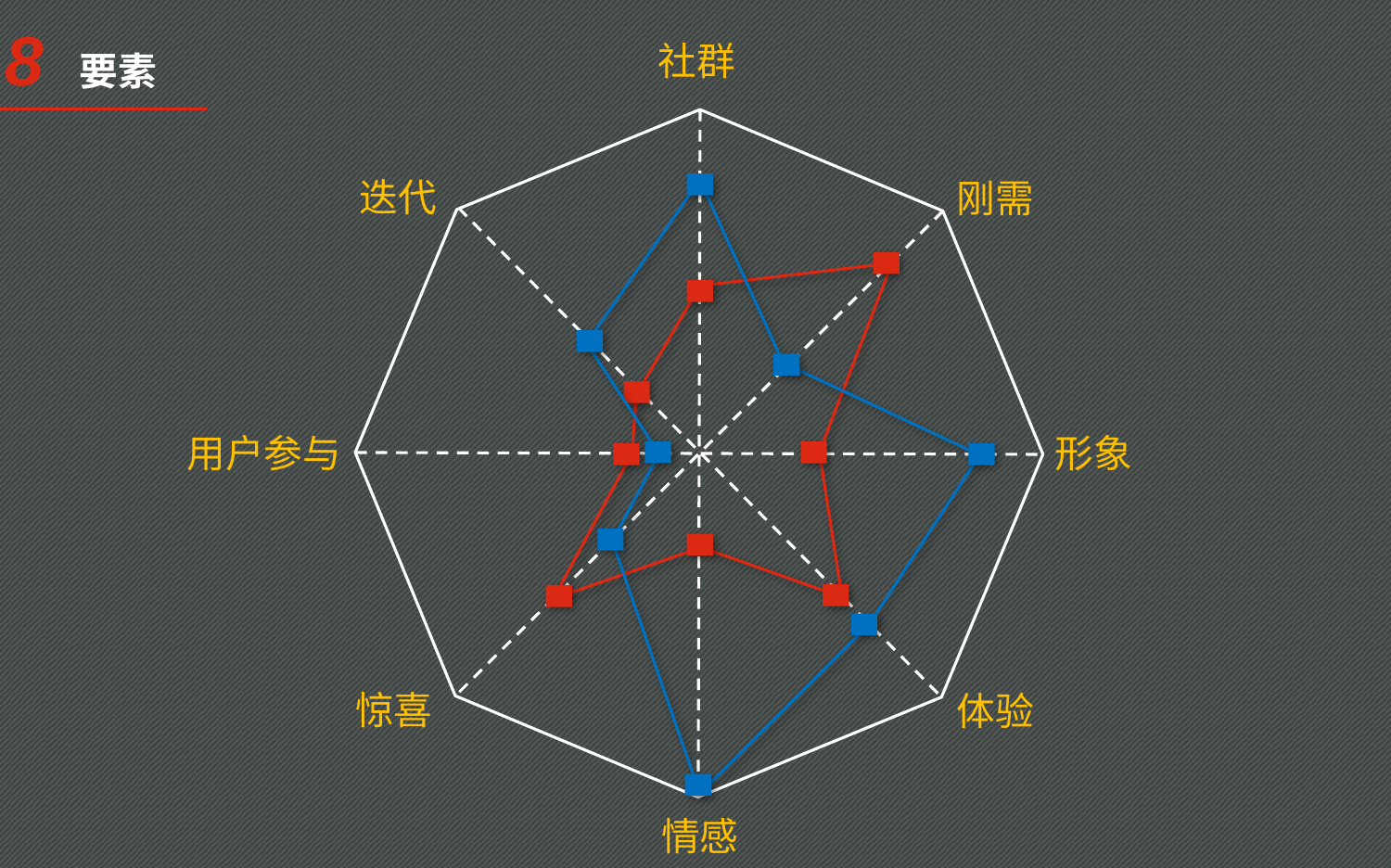

8 要素
社群

迭代
刚需

用户参与
形象
惊喜
体验
情感